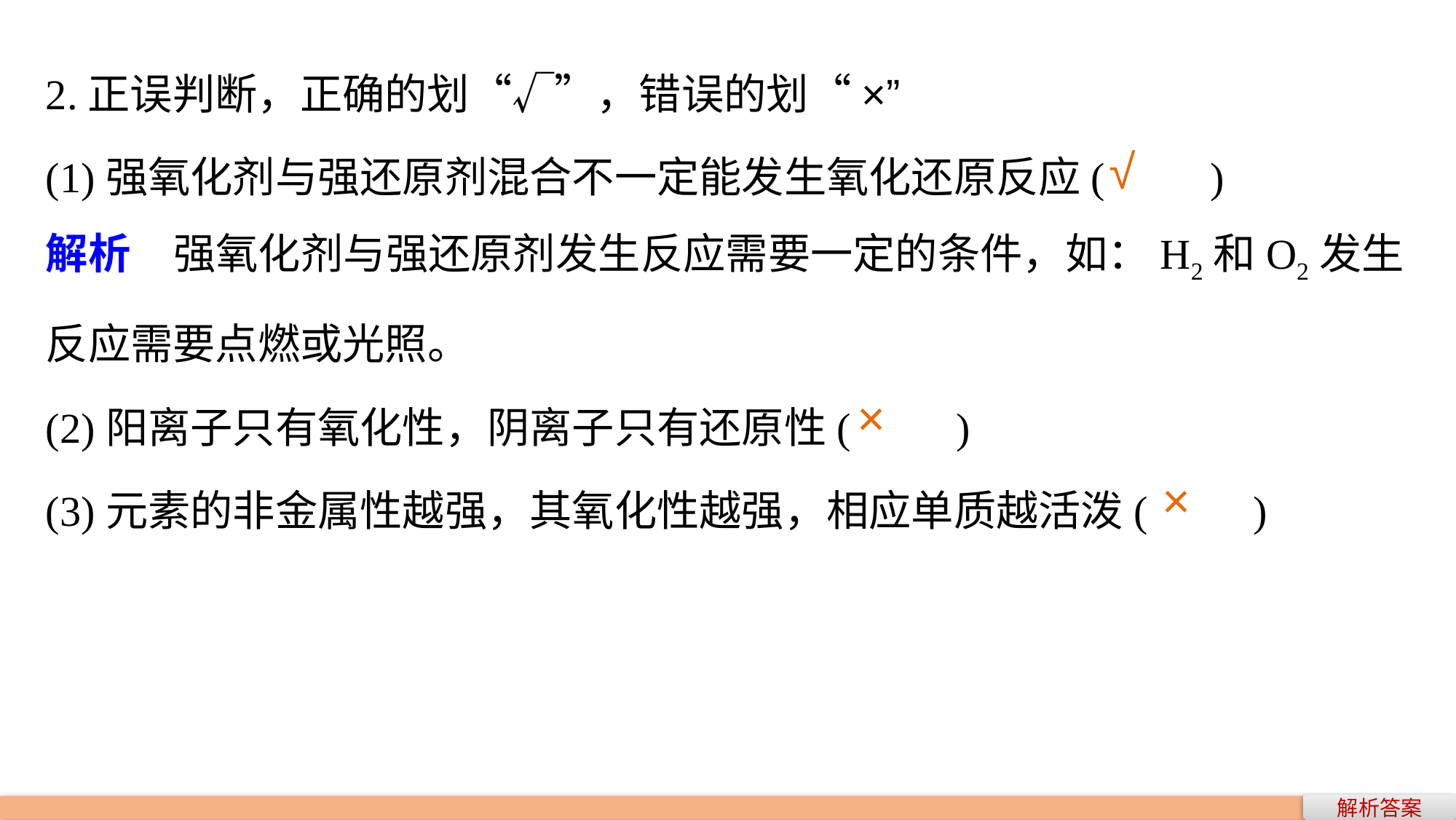

2.正误判断，正确的划“√”，错误的划“×”
(1)强氧化剂与强还原剂混合不一定能发生氧化还原反应(　　)
解析　强氧化剂与强还原剂发生反应需要一定的条件，如：H2和O2发生反应需要点燃或光照。
(2)阳离子只有氧化性，阴离子只有还原性(　　)
(3)元素的非金属性越强，其氧化性越强，相应单质越活泼(　　)
√
×
×
解析答案